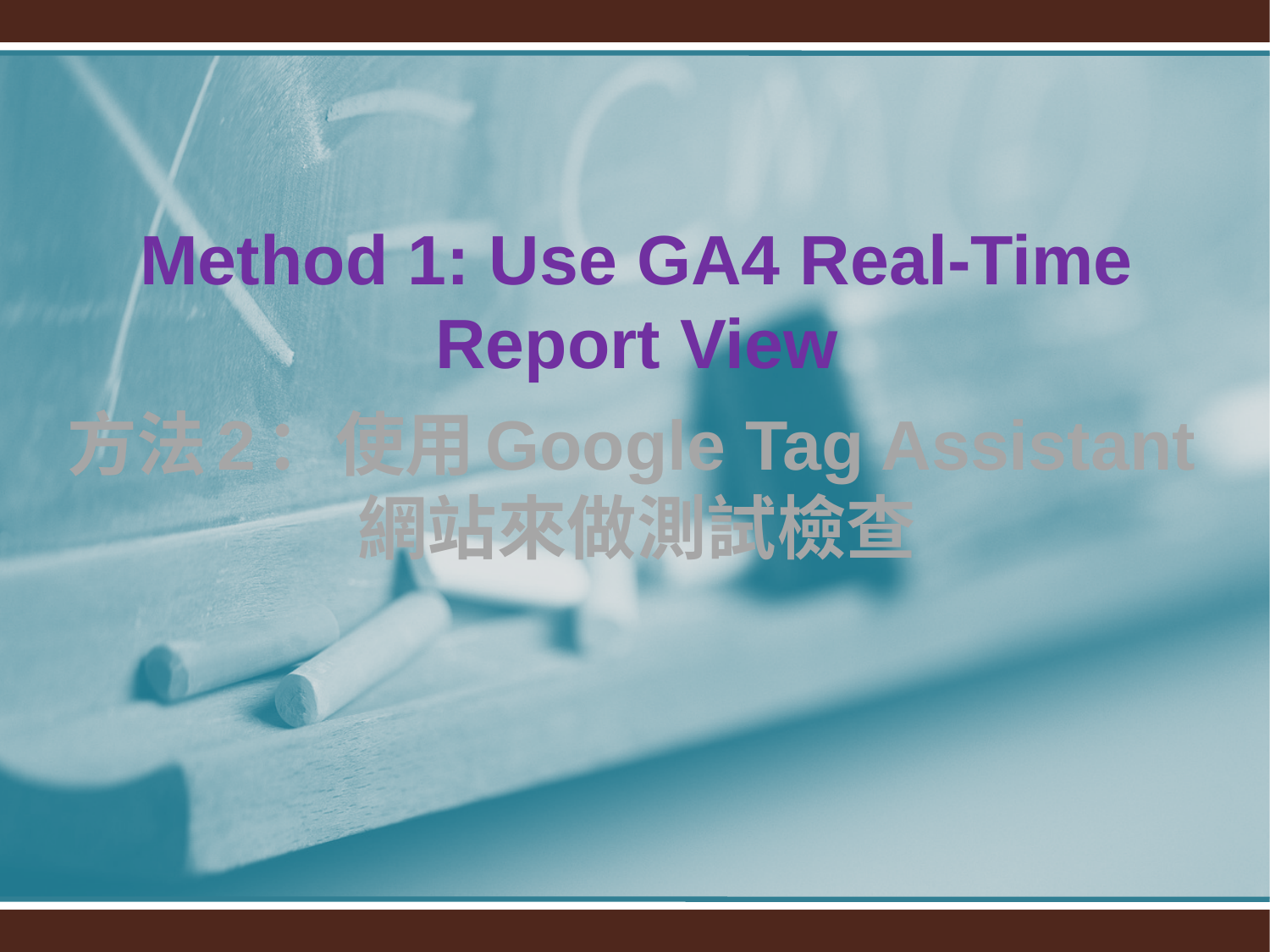

Method 1: Use GA4 Real-Time Report View
方法2：使用Google Tag Assistant網站來做測試檢查